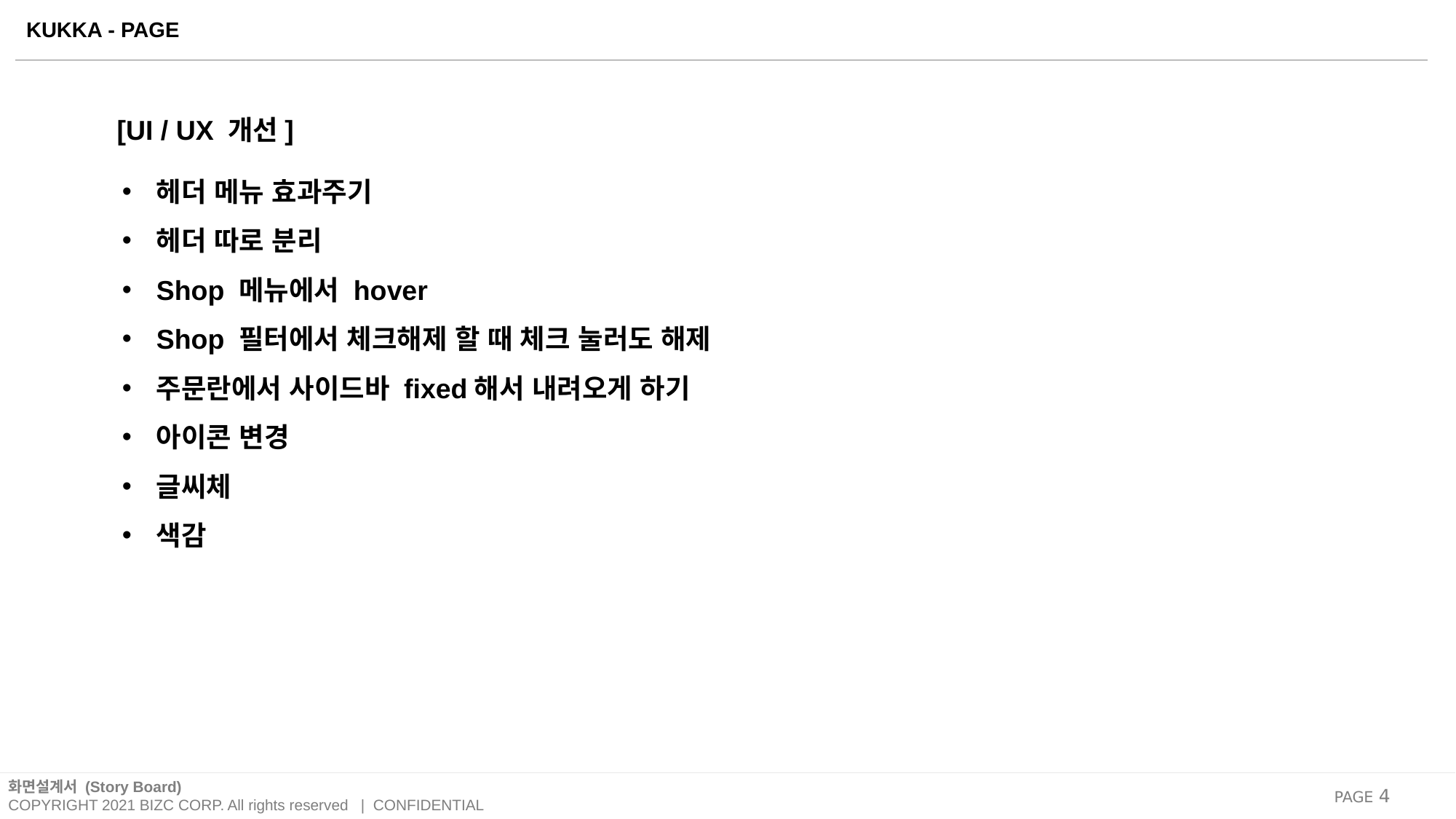

KUKKA - PAGE
[UI / UX 개선]
헤더 메뉴 효과주기
헤더 따로 분리
Shop 메뉴에서 hover
Shop 필터에서 체크해제 할 때 체크 눌러도 해제
주문란에서 사이드바 fixed해서 내려오게 하기
아이콘 변경
글씨체
색감